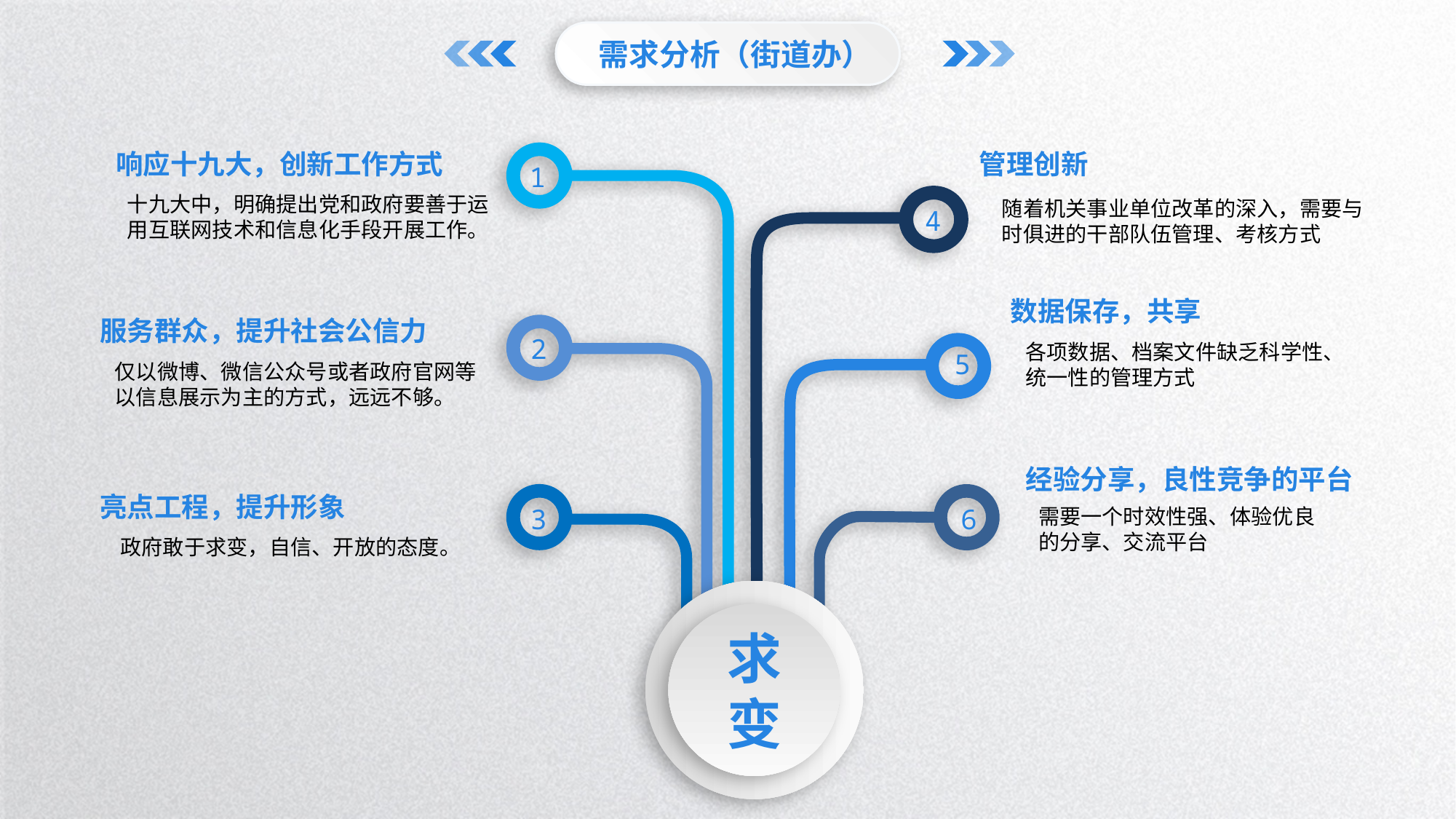

需求分析（街道办）

管理创新
响应十九大，创新工作方式

1
十九大中，明确提出党和政府要善于运用互联网技术和信息化手段开展工作。

随着机关事业单位改革的深入，需要与时俱进的干部队伍管理、考核方式
4
数据保存，共享
服务群众，提升社会公信力

2

各项数据、档案文件缺乏科学性、统一性的管理方式
 5
仅以微博、微信公众号或者政府官网等以信息展示为主的方式，远远不够。
经验分享，良性竞争的平台

亮点工程，提升形象
6
需要一个时效性强、体验优良的分享、交流平台
3
政府敢于求变，自信、开放的态度。

求变